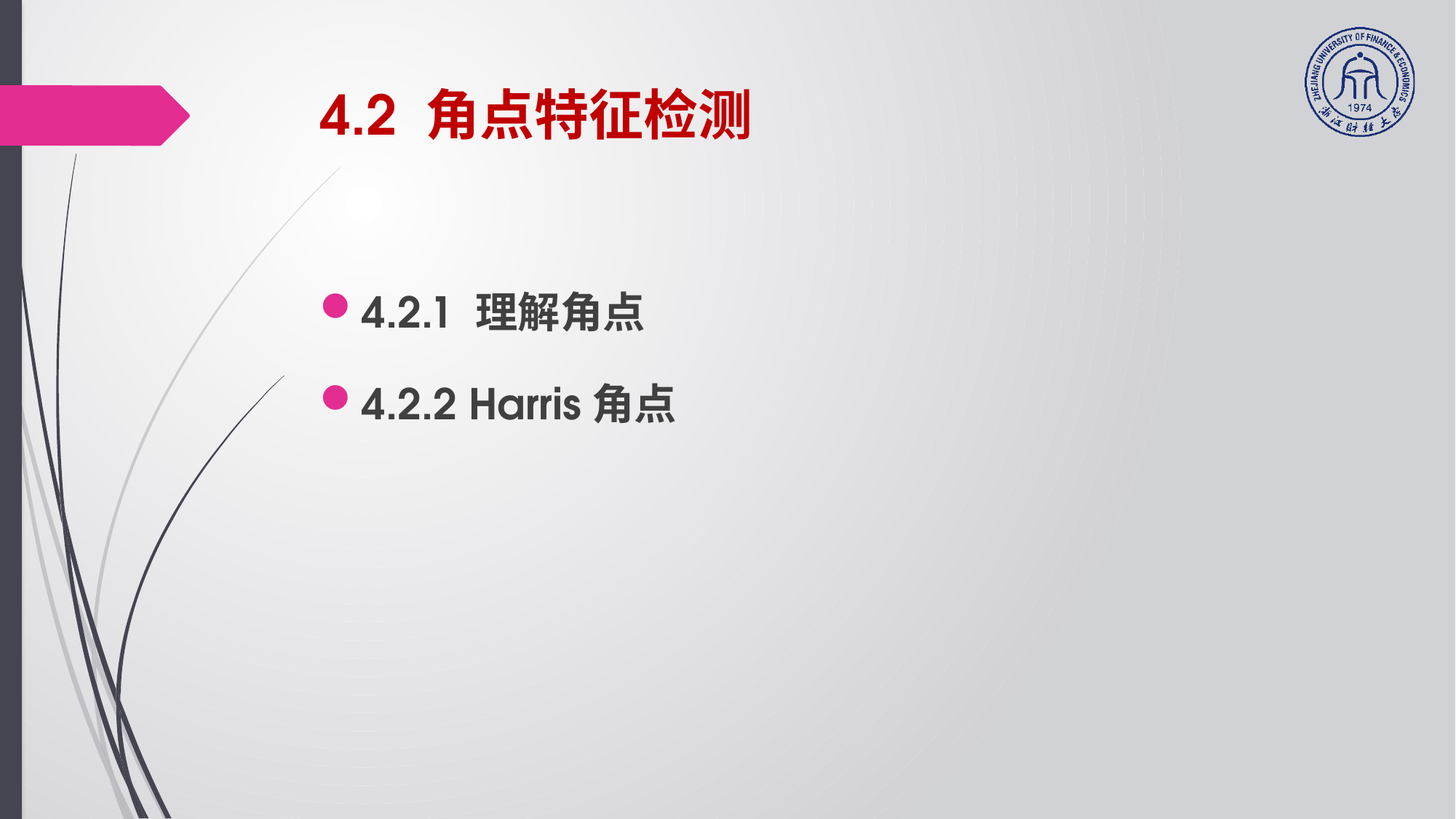

# 4.2 角点特征检测
4.2.1 理解角点
4.2.2 Harris角点